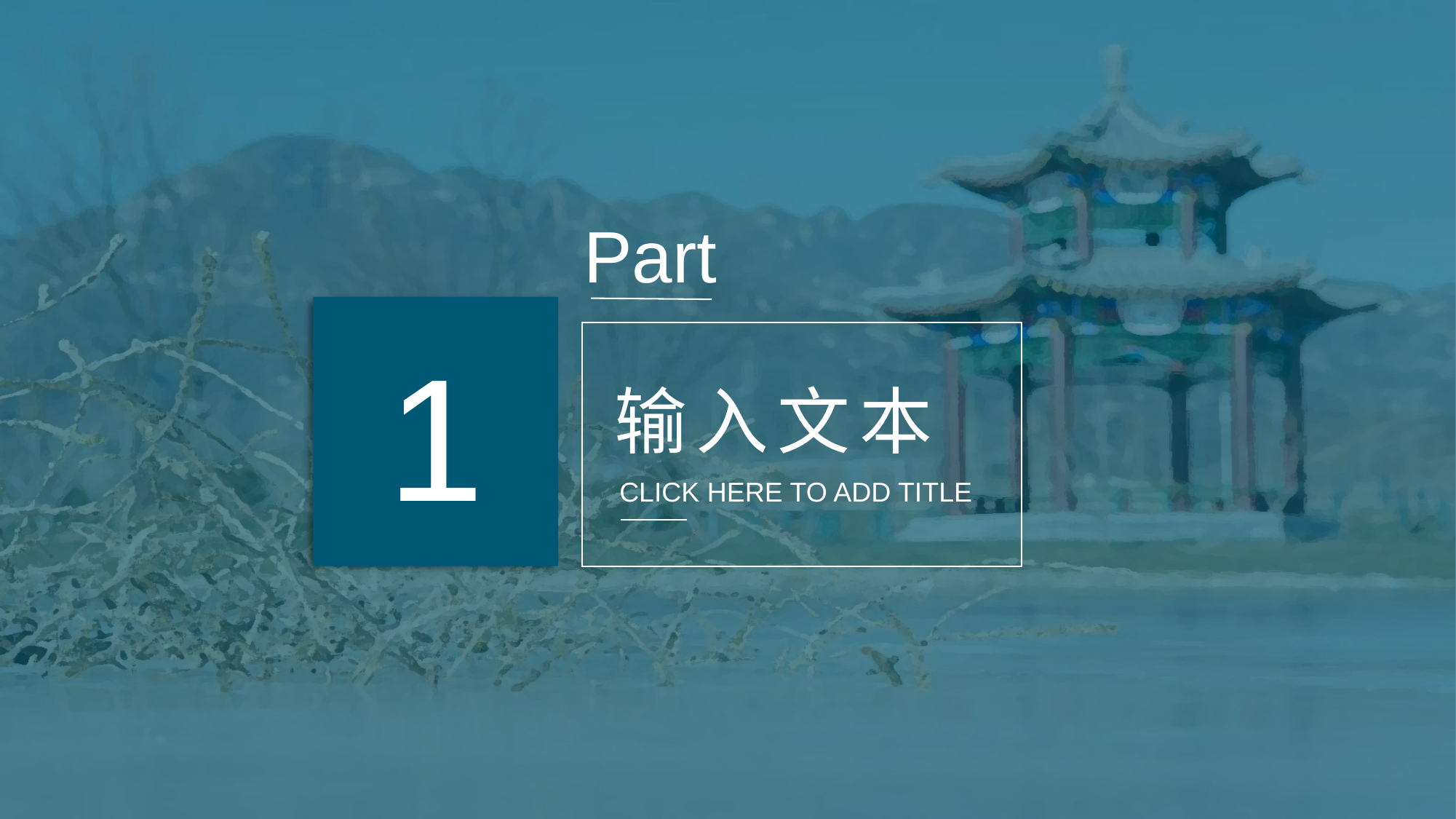

Part
1

输入文本

CLICK HERE TO ADD TITLE